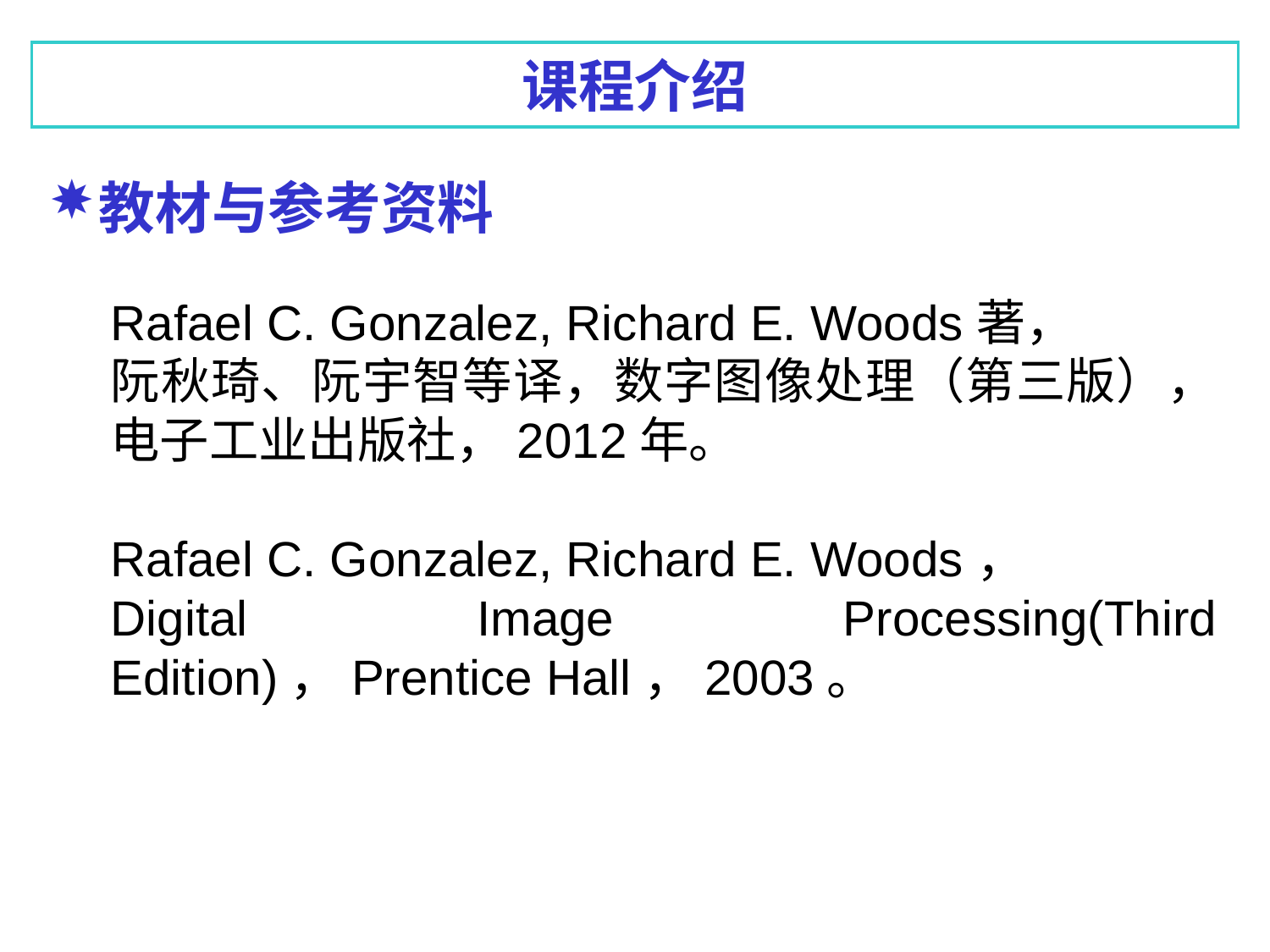

课程介绍
教材与参考资料
􀀹
Rafael C. Gonzalez, Richard E. Woods著，
阮秋琦、阮宇智等译，数字图像处理（第三版），电子工业出版社，2012年。

Rafael C. Gonzalez, Richard E. Woods，
Digital Image Processing(Third Edition)，Prentice Hall，2003。